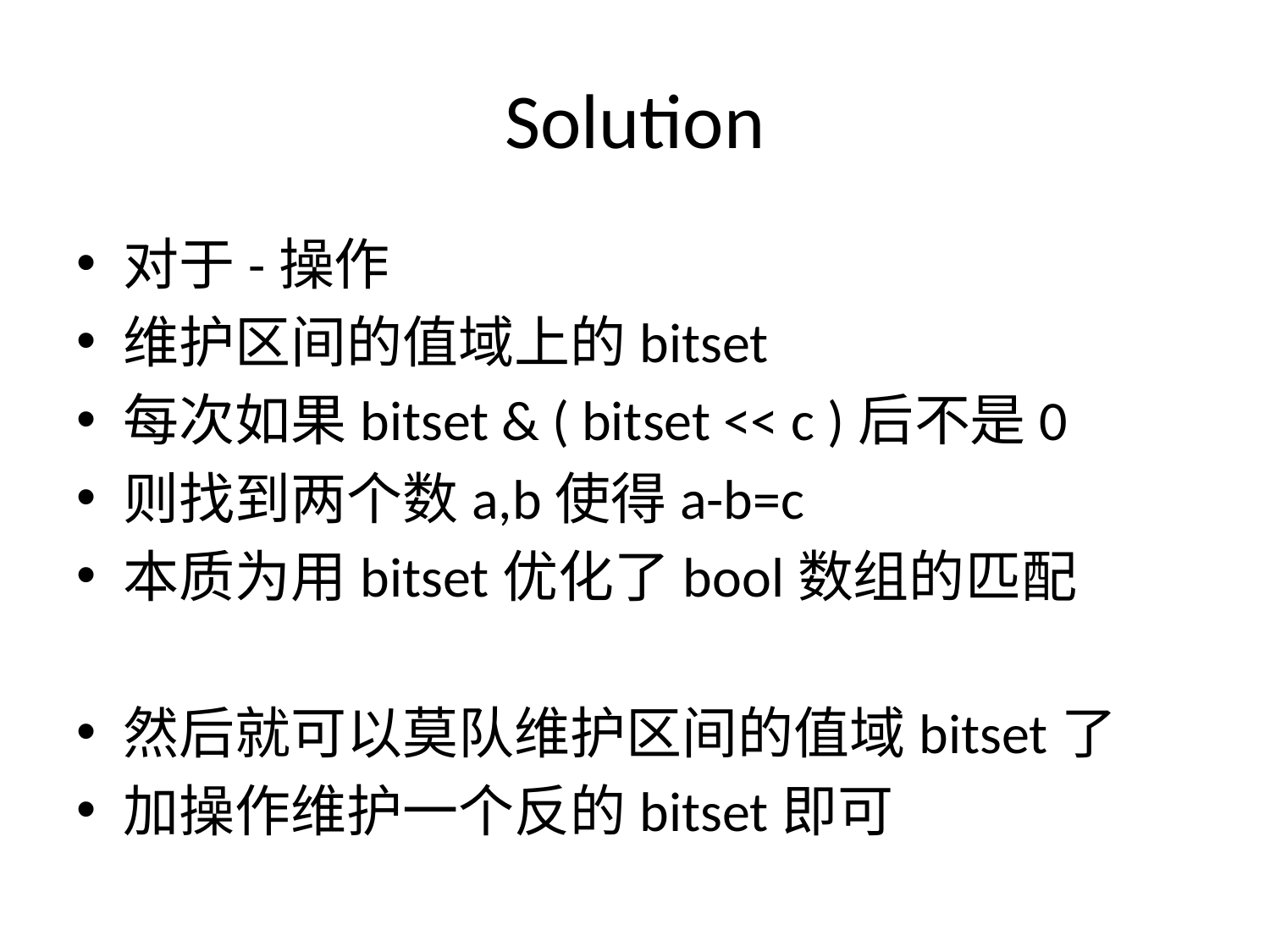

# Solution
对于-操作
维护区间的值域上的bitset
每次如果bitset & ( bitset << c )后不是0
则找到两个数a,b使得a-b=c
本质为用bitset优化了bool数组的匹配

然后就可以莫队维护区间的值域bitset了
加操作维护一个反的bitset即可